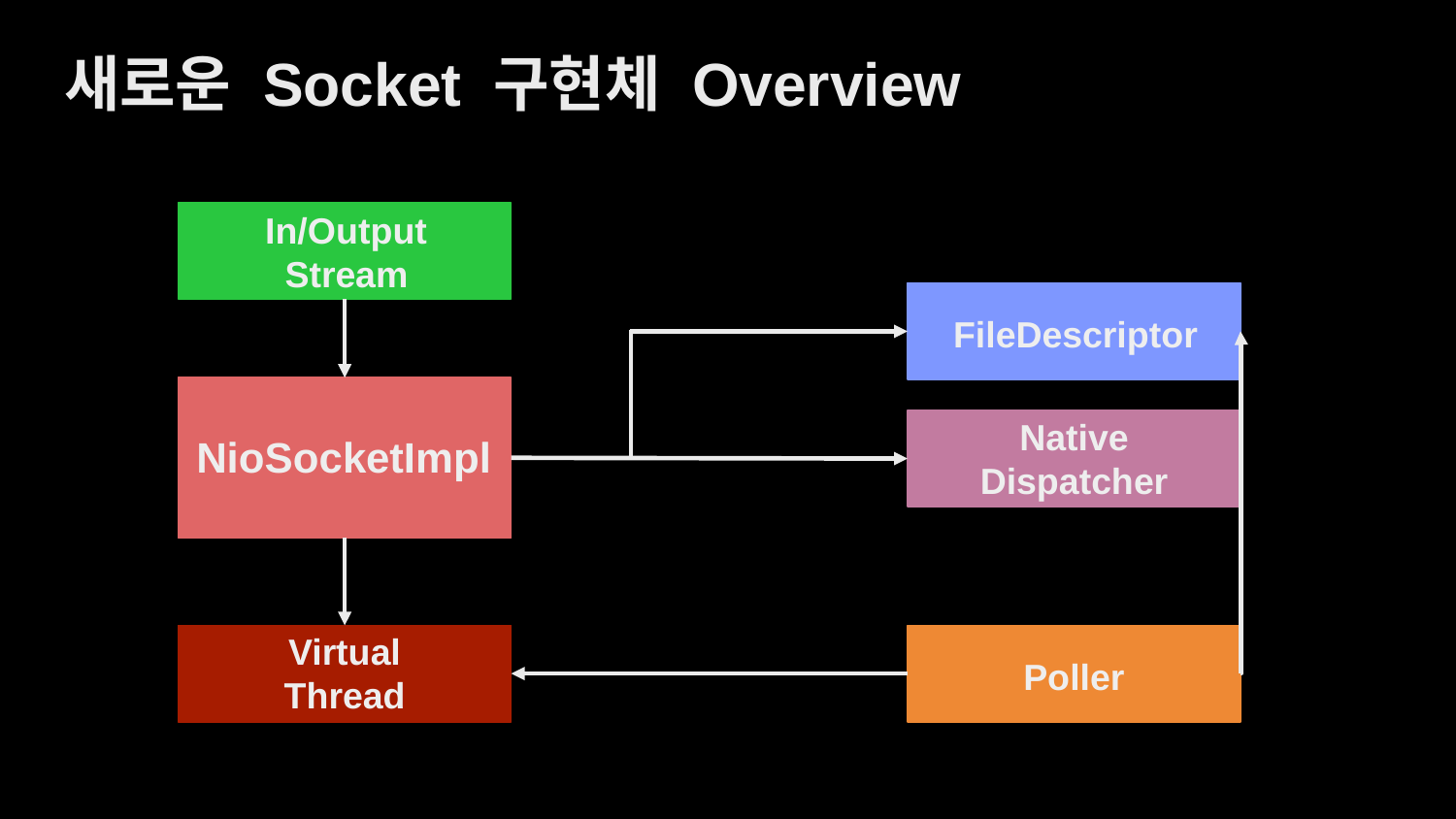

새로운 Socket 구현체 Overview
In/Output
Stream

FileDescriptor

NioSocketImpl
Native
Dispatcher

Virtual
Thread

Poller